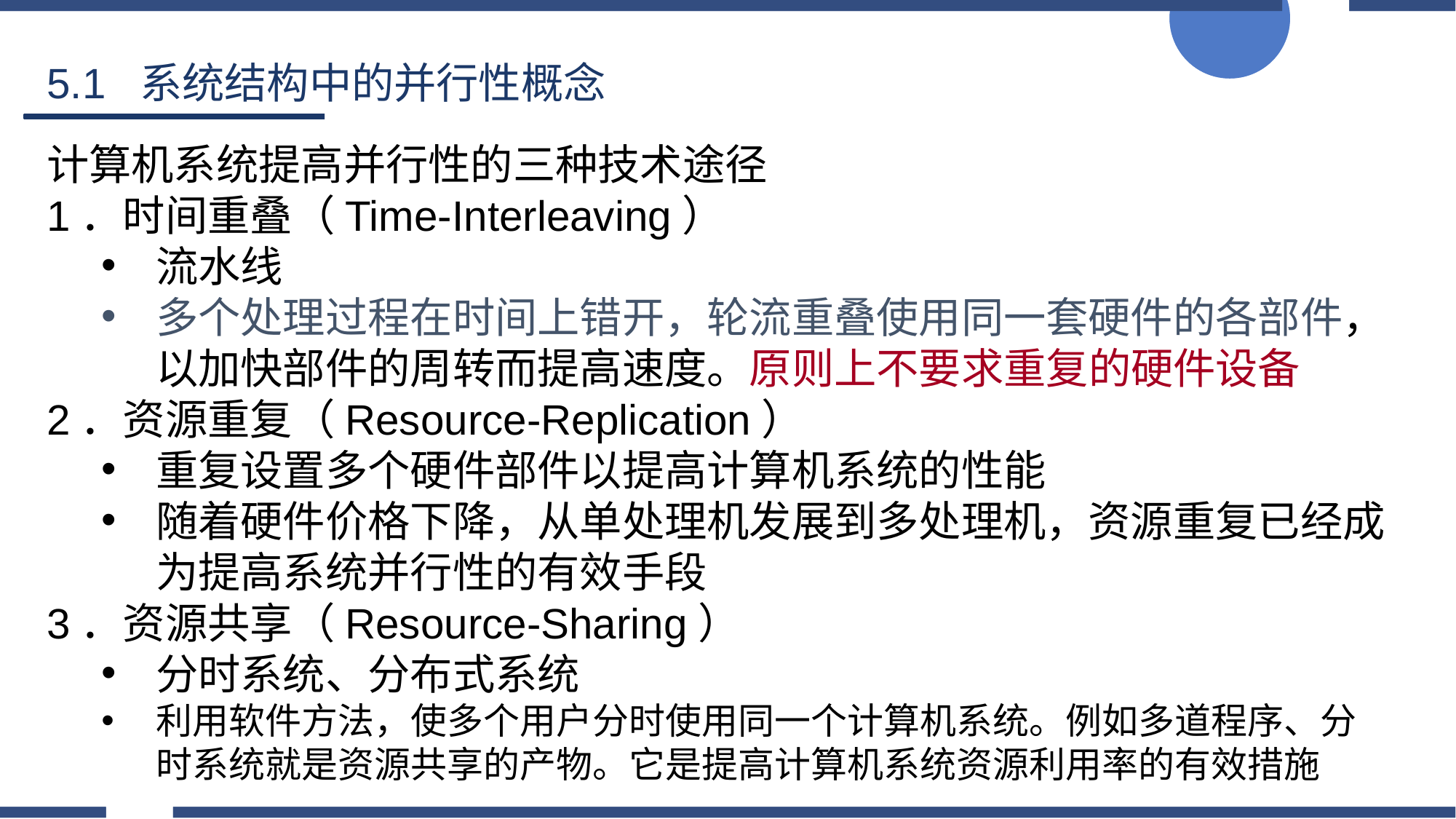

5.1  系统结构中的并行性概念
计算机系统提高并行性的三种技术途径
1．时间重叠（Time-Interleaving）
流水线
多个处理过程在时间上错开，轮流重叠使用同一套硬件的各部件，以加快部件的周转而提高速度。原则上不要求重复的硬件设备
2．资源重复（Resource-Replication）
重复设置多个硬件部件以提高计算机系统的性能
随着硬件价格下降，从单处理机发展到多处理机，资源重复已经成为提高系统并行性的有效手段
3．资源共享（Resource-Sharing）
分时系统、分布式系统
利用软件方法，使多个用户分时使用同一个计算机系统。例如多道程序、分时系统就是资源共享的产物。它是提高计算机系统资源利用率的有效措施